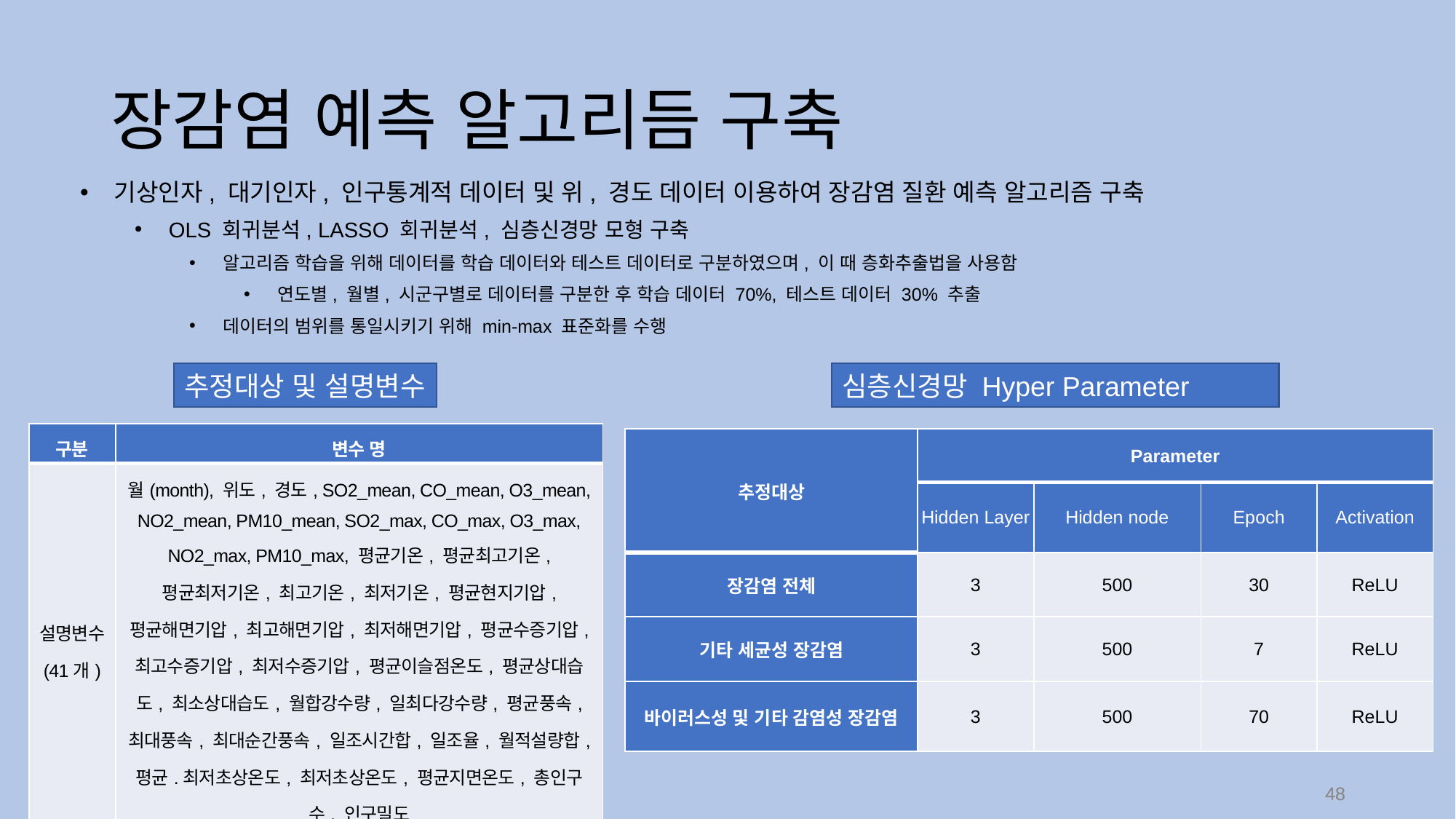

# 장감염 예측 알고리듬 구축
기상인자, 대기인자, 인구통계적 데이터 및 위, 경도 데이터 이용하여 장감염 질환 예측 알고리즘 구축
OLS 회귀분석, LASSO 회귀분석, 심층신경망 모형 구축
알고리즘 학습을 위해 데이터를 학습 데이터와 테스트 데이터로 구분하였으며, 이 때 층화추출법을 사용함
연도별, 월별, 시군구별로 데이터를 구분한 후 학습 데이터 70%, 테스트 데이터 30% 추출
데이터의 범위를 통일시키기 위해 min-max 표준화를 수행
추정대상 및 설명변수
심층신경망 Hyper Parameter
| 구분 | 변수 명 |
| --- | --- |
| 설명변수 (41개) | 월(month), 위도, 경도, SO2\_mean, CO\_mean, O3\_mean, NO2\_mean, PM10\_mean, SO2\_max, CO\_max, O3\_max, NO2\_max, PM10\_max, 평균기온, 평균최고기온, 평균최저기온, 최고기온, 최저기온, 평균현지기압, 평균해면기압, 최고해면기압, 최저해면기압, 평균수증기압, 최고수증기압, 최저수증기압, 평균이슬점온도, 평균상대습도, 최소상대습도, 월합강수량, 일최다강수량, 평균풍속, 최대풍속, 최대순간풍속, 일조시간합, 일조율, 월적설량합, 평균.최저초상온도, 최저초상온도, 평균지면온도, 총인구수, 인구밀도 |
| 추정대상 | 시군구별 월별 장감염 질병 발생 건수 |
| 추정대상 | Parameter |  |  |  |
| --- | --- | --- | --- | --- |
|  | Hidden Layer | Hidden node | Epoch | Activation |
| 장감염 전체 | 3 | 500 | 30 | ReLU |
| 기타 세균성 장감염 | 3 | 500 | 7 | ReLU |
| 바이러스성 및 기타 감염성 장감염 | 3 | 500 | 70 | ReLU |
48
48